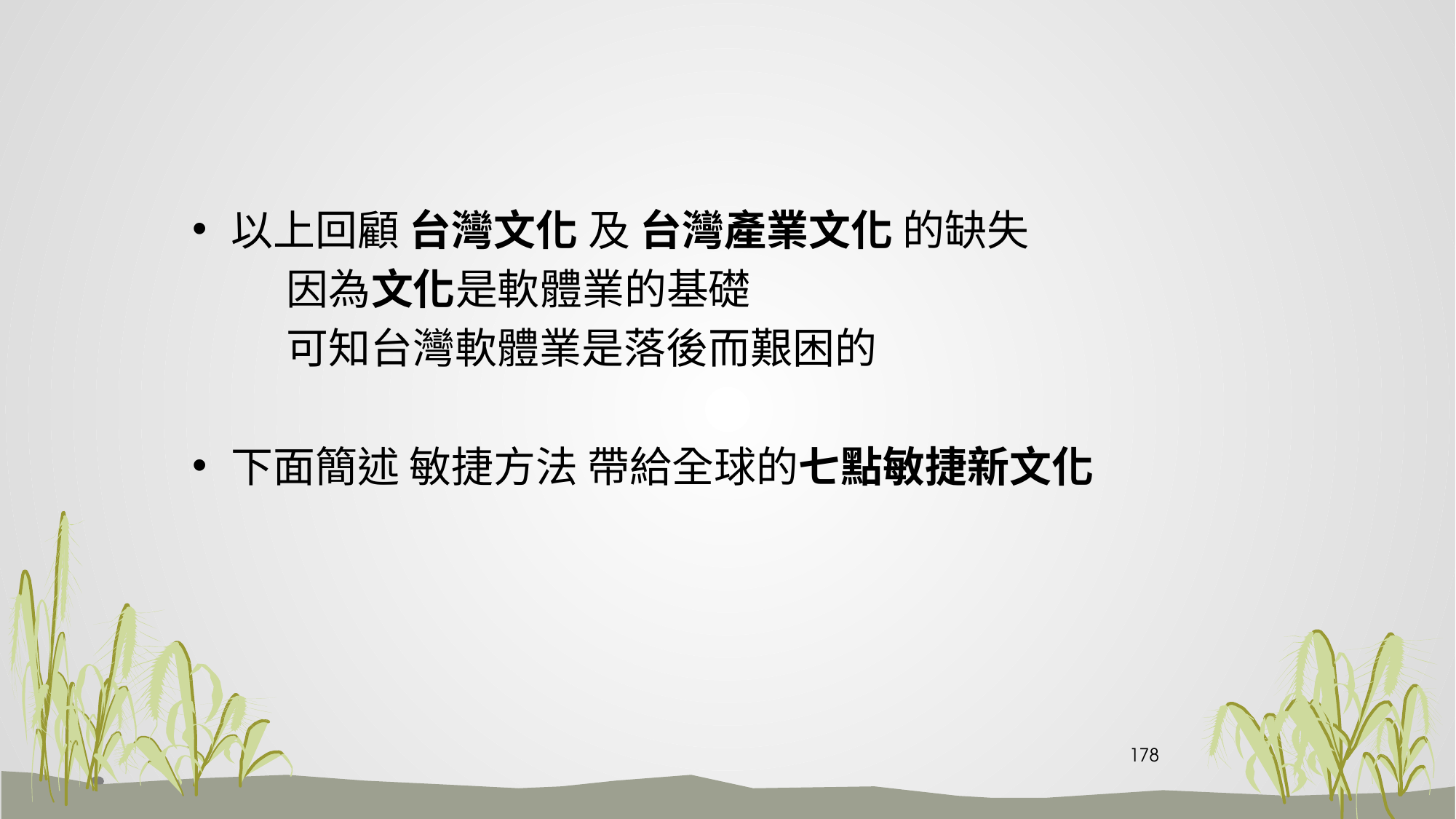

#
以上回顧 台灣文化 及 台灣產業文化 的缺失
         因為文化是軟體業的基礎
         可知台灣軟體業是落後而艱困的

下面簡述 敏捷方法 帶給全球的七點敏捷新文化
178